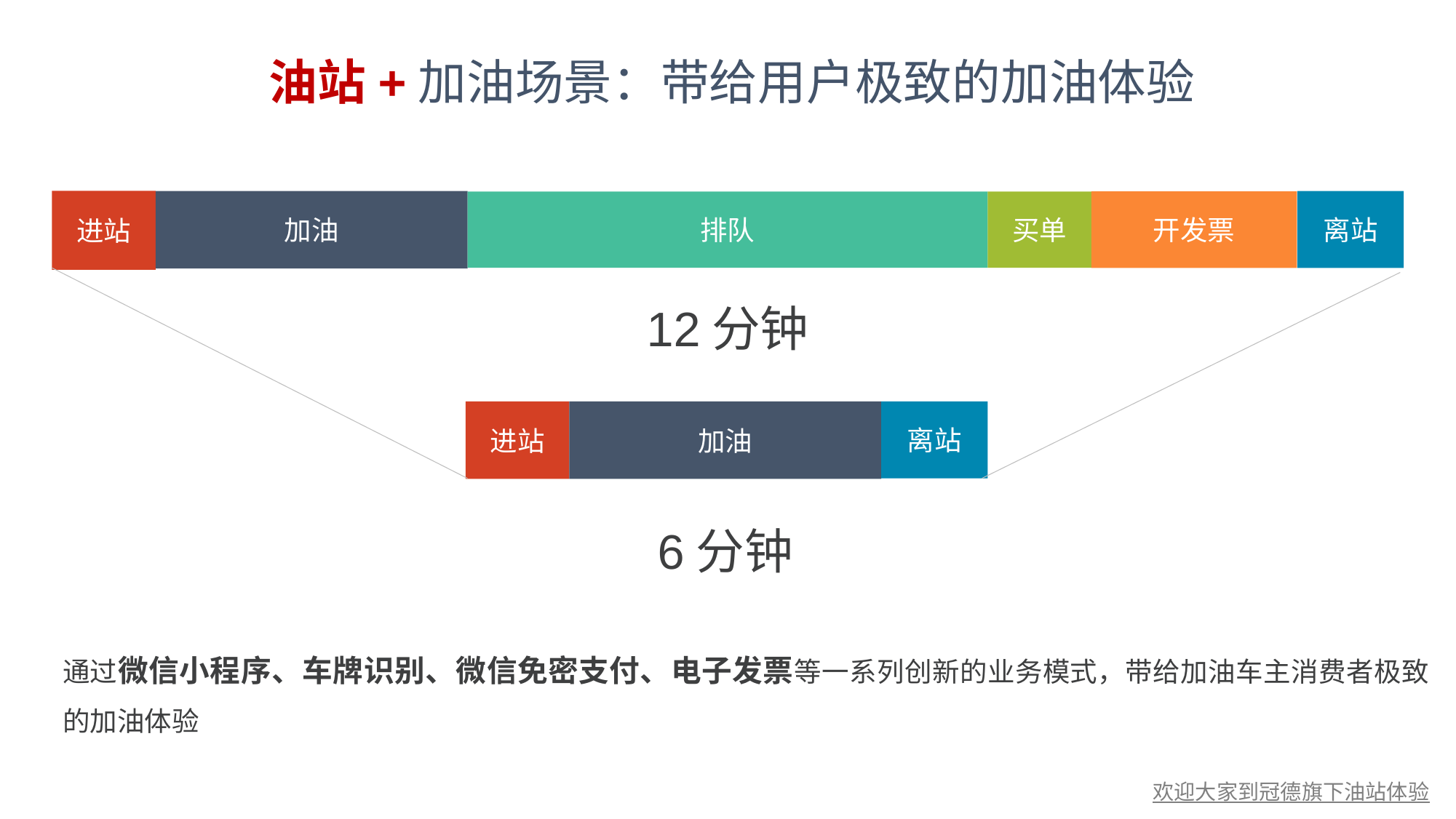

油站+加油场景：带给用户极致的加油体验
进站
加油
离站
开发票
排队
买单
1分钟
3分钟
5分钟
1分钟
2分钟
1分钟
12分钟
进站
加油
离站
1分钟
3分钟
1分钟
6分钟
通过微信小程序、车牌识别、微信免密支付、电子发票等一系列创新的业务模式，带给加油车主消费者极致的加油体验
欢迎大家到冠德旗下油站体验